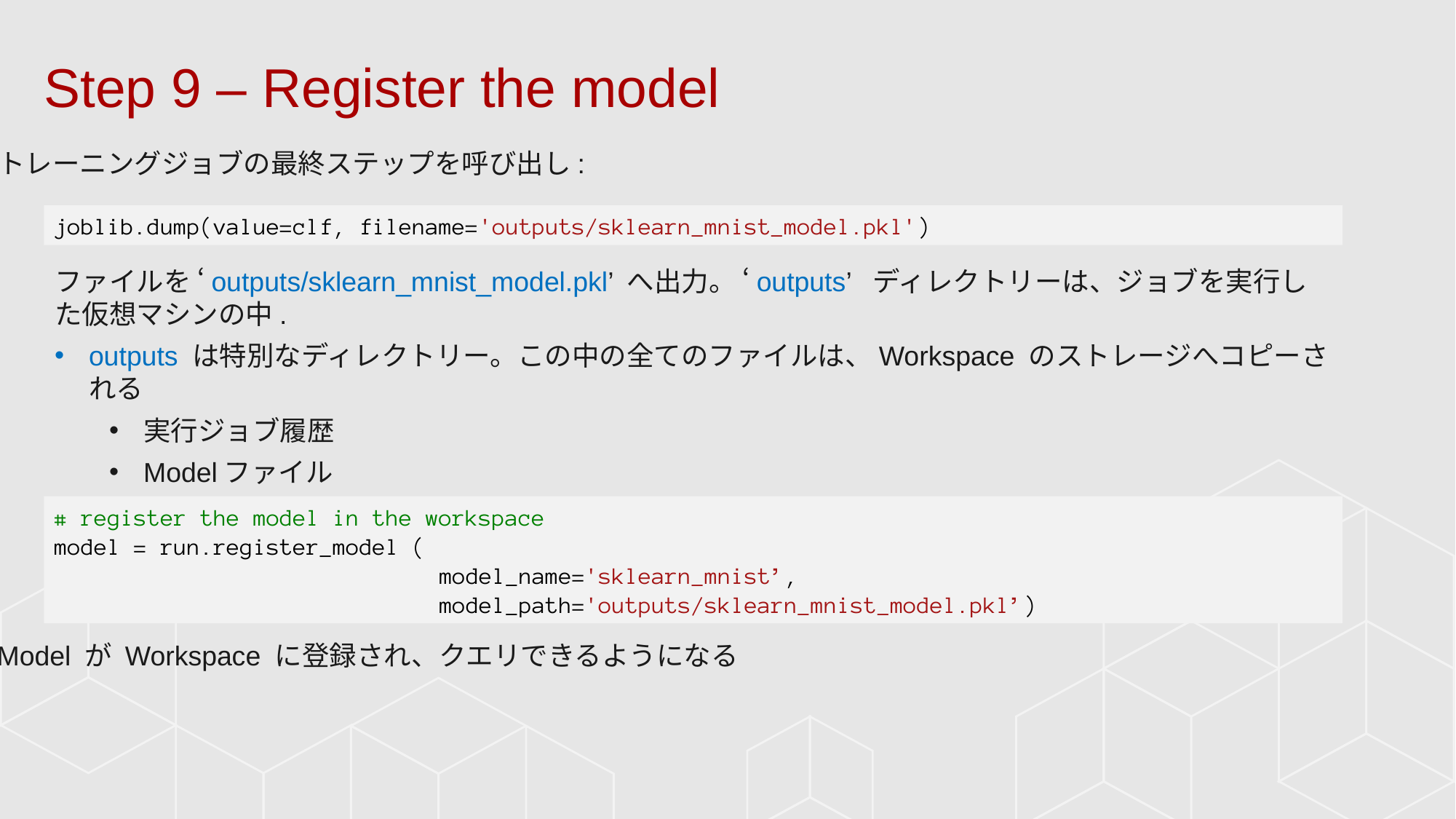

Step 9 – Register the model
トレーニングジョブの最終ステップを呼び出し:
joblib.dump(value=clf, filename='outputs/sklearn_mnist_model.pkl')
ファイルを ‘outputs/sklearn_mnist_model.pkl’ へ出力。 ‘outputs’  ディレクトリーは、ジョブを実行した仮想マシンの中.
outputs は特別なディレクトリー。この中の全てのファイルは、Workspace のストレージへコピーされる
実行ジョブ履歴
Modelファイル
など
# register the model in the workspace
model = run.register_model (
                             model_name='sklearn_mnist’,
                             model_path='outputs/sklearn_mnist_model.pkl’)
Model が Workspace に登録され、クエリできるようになる